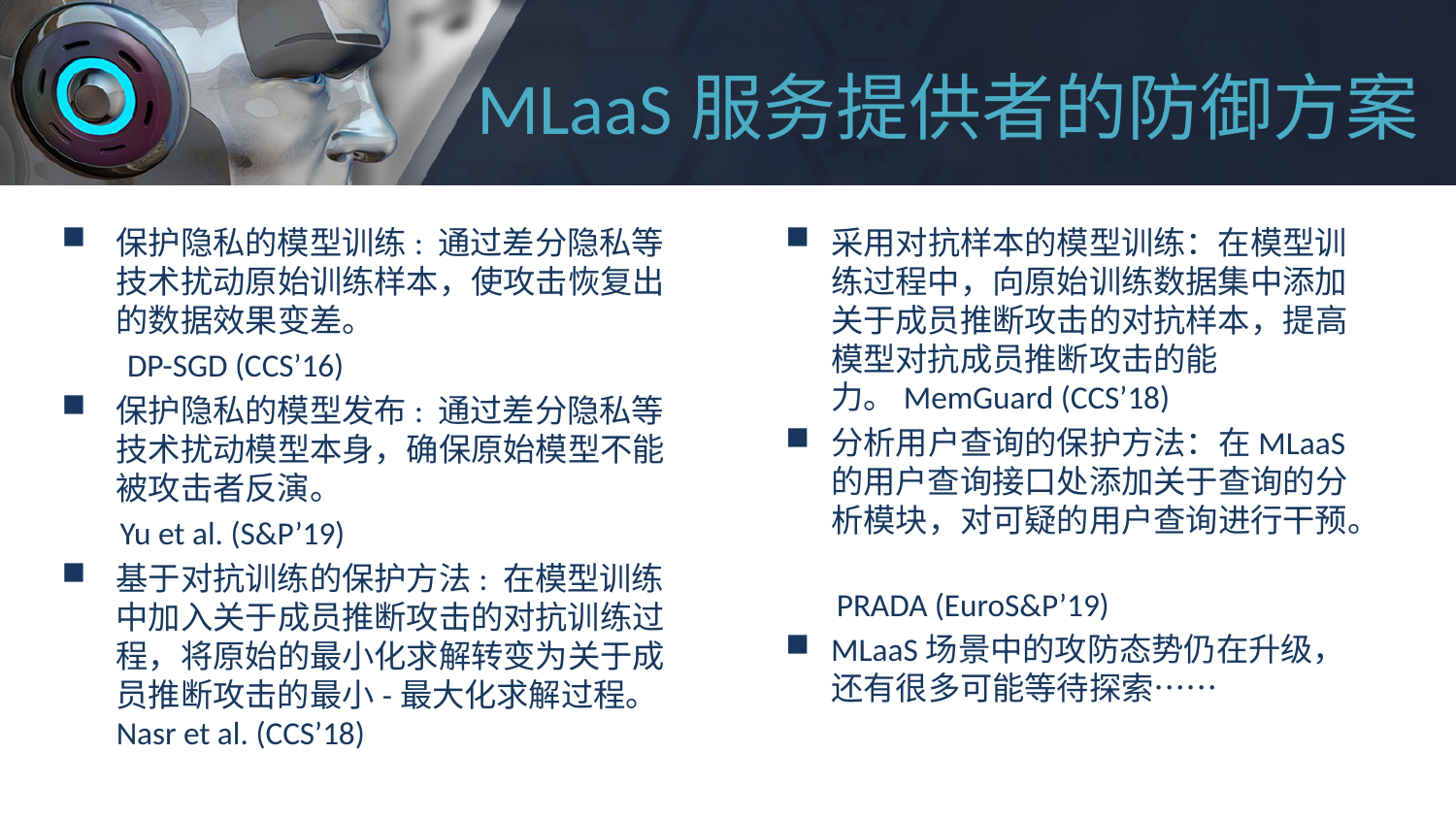

# MLaaS服务提供者的防御方案
保护隐私的模型训练: 通过差分隐私等技术扰动原始训练样本，使攻击恢复出的数据效果变差。
         DP-SGD (CCS’16)
保护隐私的模型发布: 通过差分隐私等技术扰动模型本身，确保原始模型不能被攻击者反演。
        Yu et al. (S&P’19)
基于对抗训练的保护方法: 在模型训练中加入关于成员推断攻击的对抗训练过程，将原始的最小化求解转变为关于成员推断攻击的最小-最大化求解过程。Nasr et al. (CCS’18)
采用对抗样本的模型训练：在模型训练过程中，向原始训练数据集中添加关于成员推断攻击的对抗样本，提高模型对抗成员推断攻击的能力。MemGuard (CCS’18)
分析用户查询的保护方法：在MLaaS的用户查询接口处添加关于查询的分析模块，对可疑的用户查询进行干预。
       PRADA (EuroS&P’19)
MLaaS场景中的攻防态势仍在升级，还有很多可能等待探索……